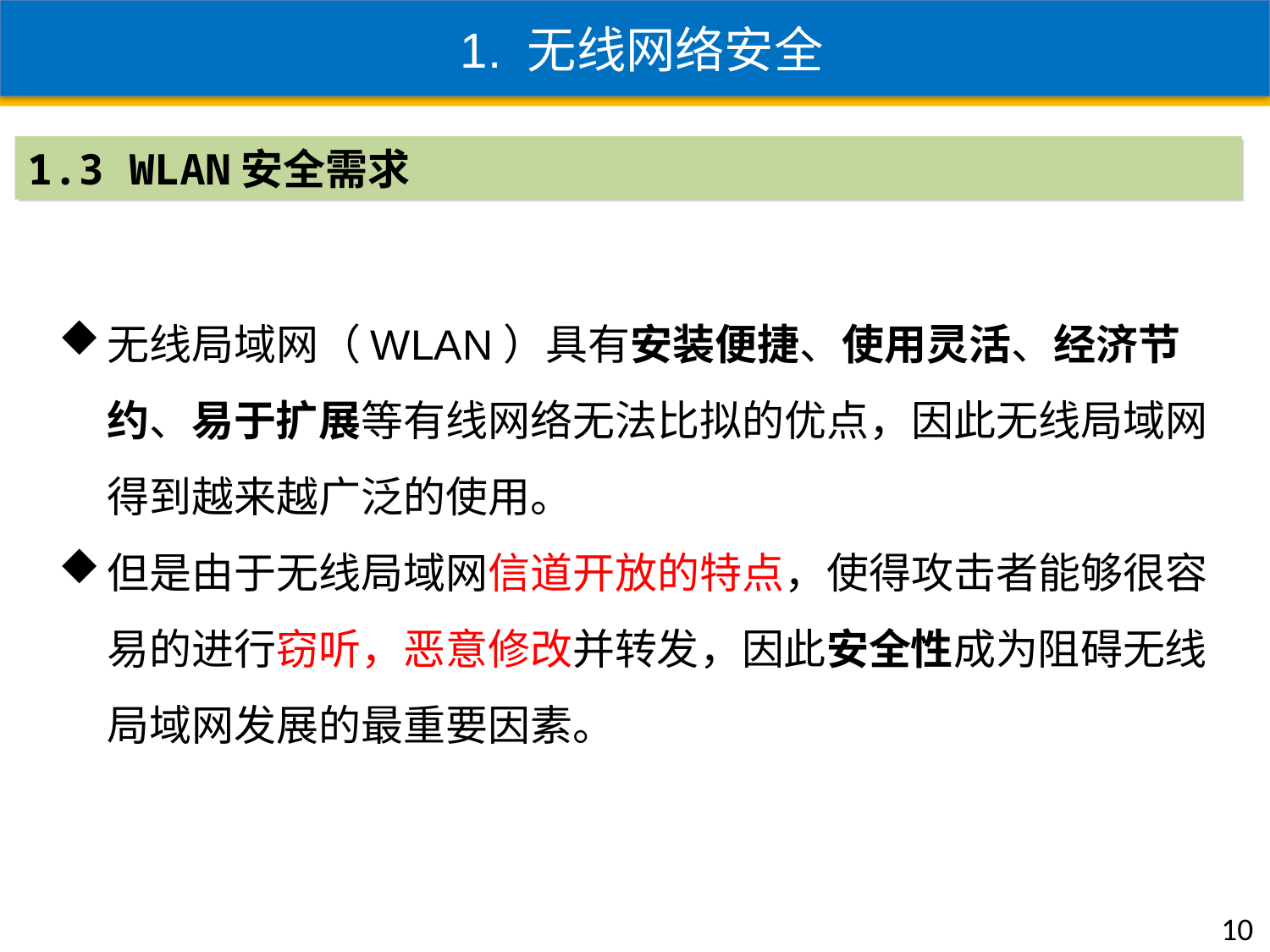

1. 无线网络安全
1.3 WLAN安全需求
无线局域网（WLAN）具有安装便捷、使用灵活、经济节约、易于扩展等有线网络无法比拟的优点，因此无线局域网得到越来越广泛的使用。
但是由于无线局域网信道开放的特点，使得攻击者能够很容易的进行窃听，恶意修改并转发，因此安全性成为阻碍无线局域网发展的最重要因素。
10